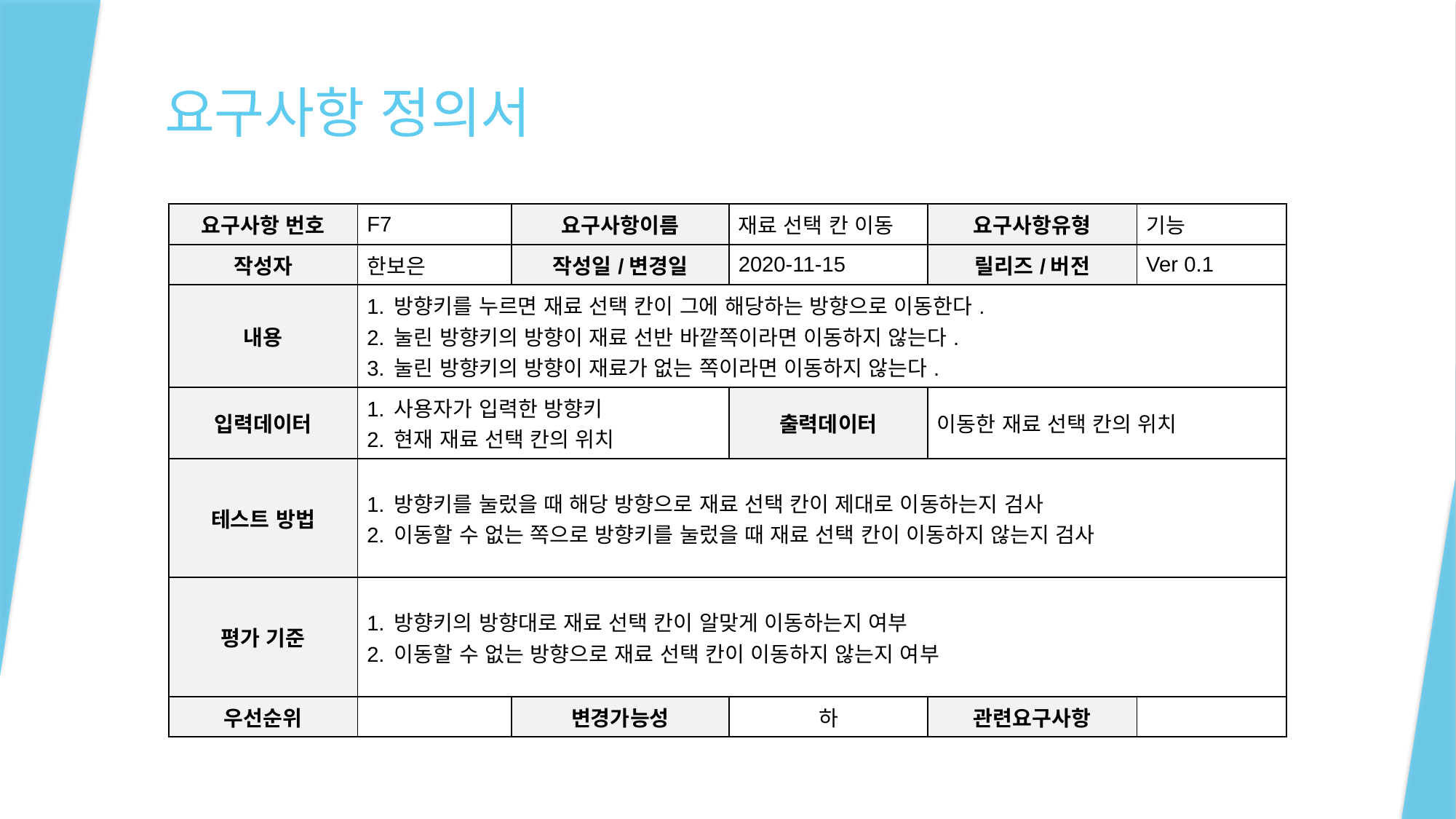

# 요구사항 정의서
| 요구사항 번호 | F7 | 요구사항이름 | 재료 선택 칸 이동 | 요구사항유형 | 기능 |
| --- | --- | --- | --- | --- | --- |
| 작성자 | 한보은 | 작성일/변경일 | 2020-11-15 | 릴리즈/버전 | Ver 0.1 |
| 내용 | 방향키를 누르면 재료 선택 칸이 그에 해당하는 방향으로 이동한다. 눌린 방향키의 방향이 재료 선반 바깥쪽이라면 이동하지 않는다. 눌린 방향키의 방향이 재료가 없는 쪽이라면 이동하지 않는다. |  |  |  |  |
| 입력데이터 | 사용자가 입력한 방향키 현재 재료 선택 칸의 위치 |  | 출력데이터 | 이동한 재료 선택 칸의 위치 |  |
| 테스트 방법 | 방향키를 눌렀을 때 해당 방향으로 재료 선택 칸이 제대로 이동하는지 검사 이동할 수 없는 쪽으로 방향키를 눌렀을 때 재료 선택 칸이 이동하지 않는지 검사 |  |  |  |  |
| 평가 기준 | 방향키의 방향대로 재료 선택 칸이 알맞게 이동하는지 여부 이동할 수 없는 방향으로 재료 선택 칸이 이동하지 않는지 여부 |  |  |  |  |
| 우선순위 |  | 변경가능성 | 하 | 관련요구사항 |  |